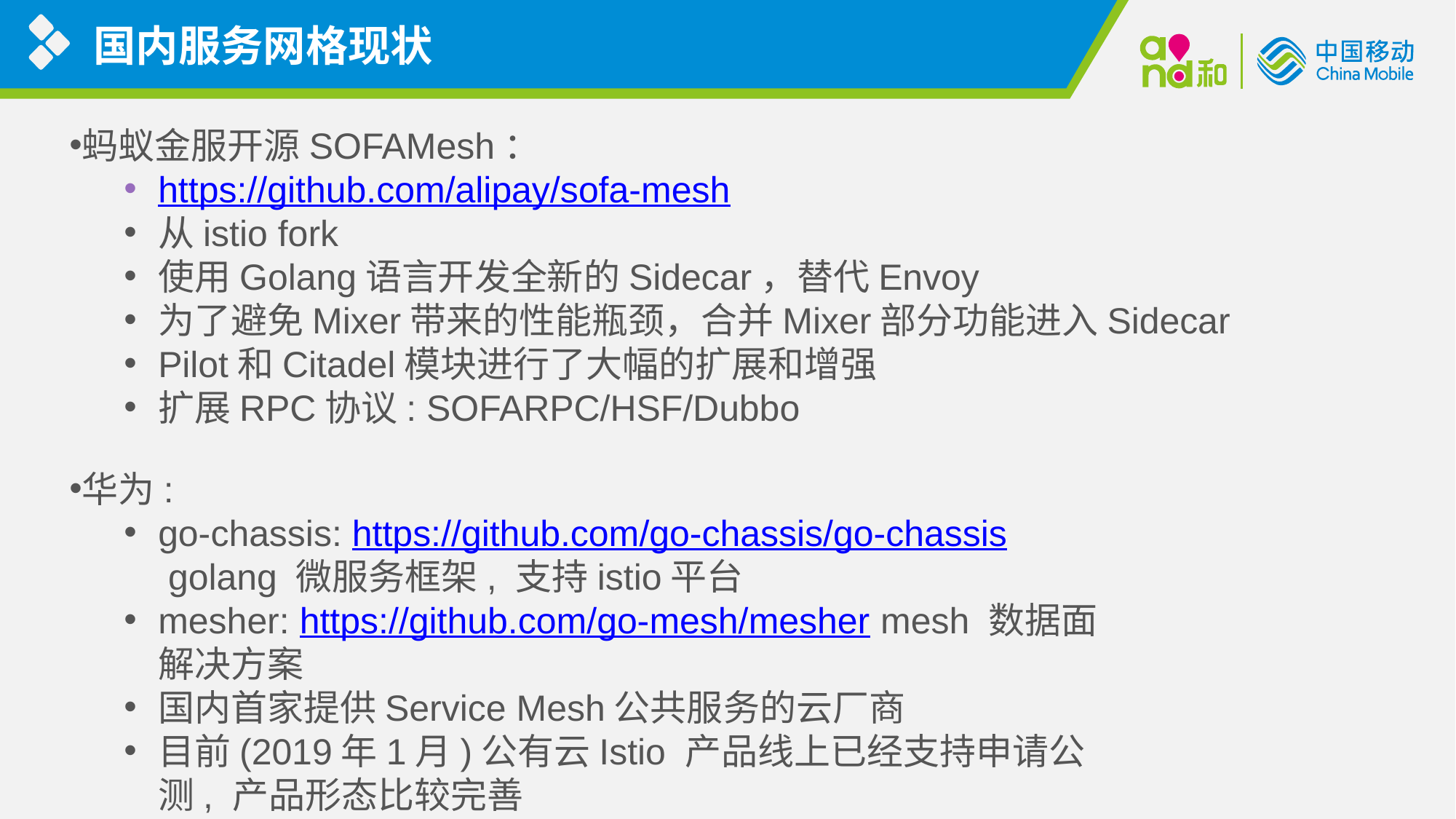

国内服务网格现状
蚂蚁金服开源SOFAMesh：
https://github.com/alipay/sofa-mesh
从istio fork
使用Golang语言开发全新的Sidecar，替代Envoy
为了避免Mixer带来的性能瓶颈，合并Mixer部分功能进入Sidecar
Pilot和Citadel模块进行了大幅的扩展和增强
扩展RPC协议: SOFARPC/HSF/Dubbo

华为:
go-chassis: https://github.com/go-chassis/go-chassis golang 微服务框架, 支持istio平台
mesher: https://github.com/go-mesh/mesher mesh 数据面解决方案
国内首家提供Service Mesh公共服务的云厂商
目前(2019年1月)公有云Istio 产品线上已经支持申请公测, 产品形态比较完善